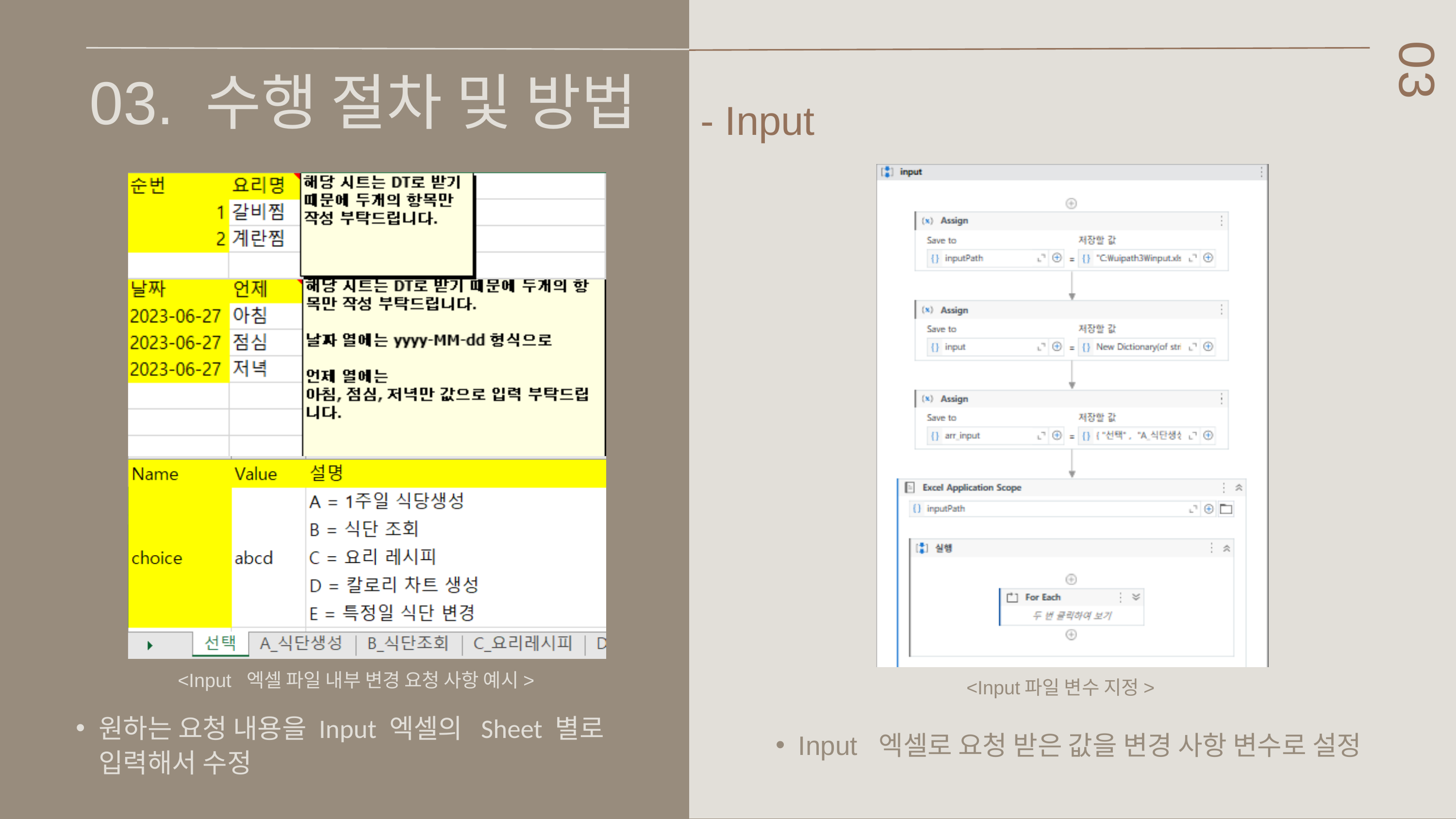

03. 수행 절차 및 방법
03
 - Input

<Input  엑셀 파일 내부 변경 요청 사항 예시>
<Input파일 변수 지정>
원하는 요청 내용을 Input 엑셀의  Sheet 별로 입력해서 수정
Input  엑셀로 요청 받은 값을 변경 사항 변수로 설정